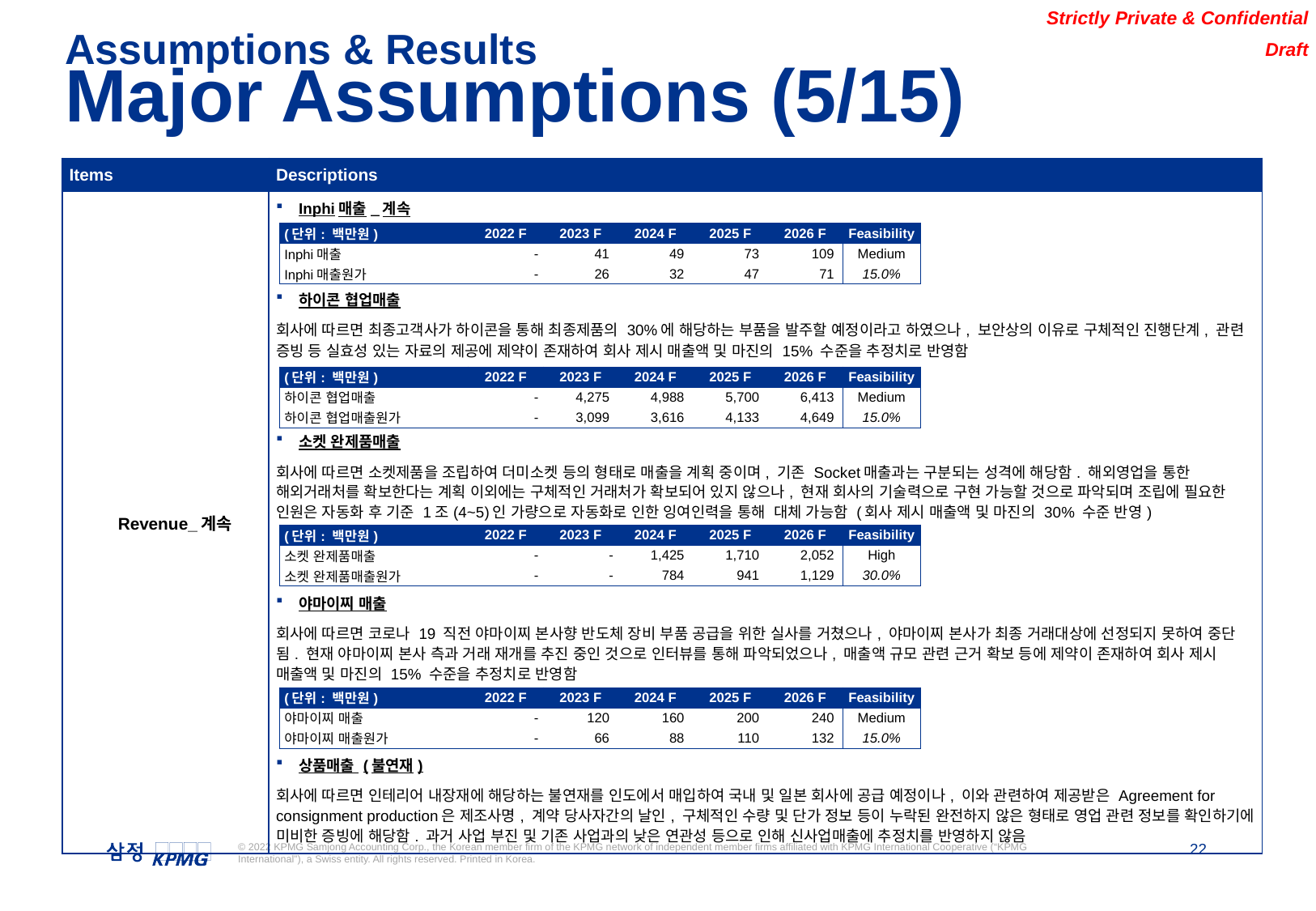

Assumptions & Results
Major Assumptions (5/15)
| Items | Descriptions |
| --- | --- |
| Revenue\_계속 | Inphi매출\_계속 하이콘 협업매출 회사에 따르면 최종고객사가 하이콘을 통해 최종제품의 30%에 해당하는 부품을 발주할 예정이라고 하였으나, 보안상의 이유로 구체적인 진행단계, 관련 증빙 등 실효성 있는 자료의 제공에 제약이 존재하여 회사 제시 매출액 및 마진의 15% 수준을 추정치로 반영함 소켓 완제품매출 회사에 따르면 소켓제품을 조립하여 더미소켓 등의 형태로 매출을 계획 중이며, 기존 Socket매출과는 구분되는 성격에 해당함. 해외영업을 통한 해외거래처를 확보한다는 계획 이외에는 구체적인 거래처가 확보되어 있지 않으나, 현재 회사의 기술력으로 구현 가능할 것으로 파악되며 조립에 필요한 인원은 자동화 후 기준 1조(4~5)인 가량으로 자동화로 인한 잉여인력을 통해 대체 가능함 (회사 제시 매출액 및 마진의 30% 수준 반영) 야마이찌 매출 회사에 따르면 코로나 19 직전 야마이찌 본사향 반도체 장비 부품 공급을 위한 실사를 거쳤으나, 야마이찌 본사가 최종 거래대상에 선정되지 못하여 중단됨. 현재 야마이찌 본사 측과 거래 재개를 추진 중인 것으로 인터뷰를 통해 파악되었으나, 매출액 규모 관련 근거 확보 등에 제약이 존재하여 회사 제시 매출액 및 마진의 15% 수준을 추정치로 반영함 상품매출 (불연재) 회사에 따르면 인테리어 내장재에 해당하는 불연재를 인도에서 매입하여 국내 및 일본 회사에 공급 예정이나, 이와 관련하여 제공받은 Agreement for consignment production은 제조사명, 계약 당사자간의 날인, 구체적인 수량 및 단가 정보 등이 누락된 완전하지 않은 형태로 영업 관련 정보를 확인하기에 미비한 증빙에 해당함. 과거 사업 부진 및 기존 사업과의 낮은 연관성 등으로 인해 신사업매출에 추정치를 반영하지 않음 |
| (단위: 백만원) | 2022 F | 2023 F | 2024 F | 2025 F | 2026 F | Feasibility |
| --- | --- | --- | --- | --- | --- | --- |
| Inphi매출 | - | 41 | 49 | 73 | 109 | Medium |
| Inphi매출원가 | - | 26 | 32 | 47 | 71 | 15.0% |
| (단위: 백만원) | 2022 F | 2023 F | 2024 F | 2025 F | 2026 F | Feasibility |
| --- | --- | --- | --- | --- | --- | --- |
| 하이콘 협업매출 | - | 4,275 | 4,988 | 5,700 | 6,413 | Medium |
| 하이콘 협업매출원가 | - | 3,099 | 3,616 | 4,133 | 4,649 | 15.0% |
| (단위: 백만원) | 2022 F | 2023 F | 2024 F | 2025 F | 2026 F | Feasibility |
| --- | --- | --- | --- | --- | --- | --- |
| 소켓 완제품매출 | - | - | 1,425 | 1,710 | 2,052 | High |
| 소켓 완제품매출원가 | - | - | 784 | 941 | 1,129 | 30.0% |
| (단위: 백만원) | 2022 F | 2023 F | 2024 F | 2025 F | 2026 F | Feasibility |
| --- | --- | --- | --- | --- | --- | --- |
| 야마이찌 매출 | - | 120 | 160 | 200 | 240 | Medium |
| 야마이찌 매출원가 | - | 66 | 88 | 110 | 132 | 15.0% |